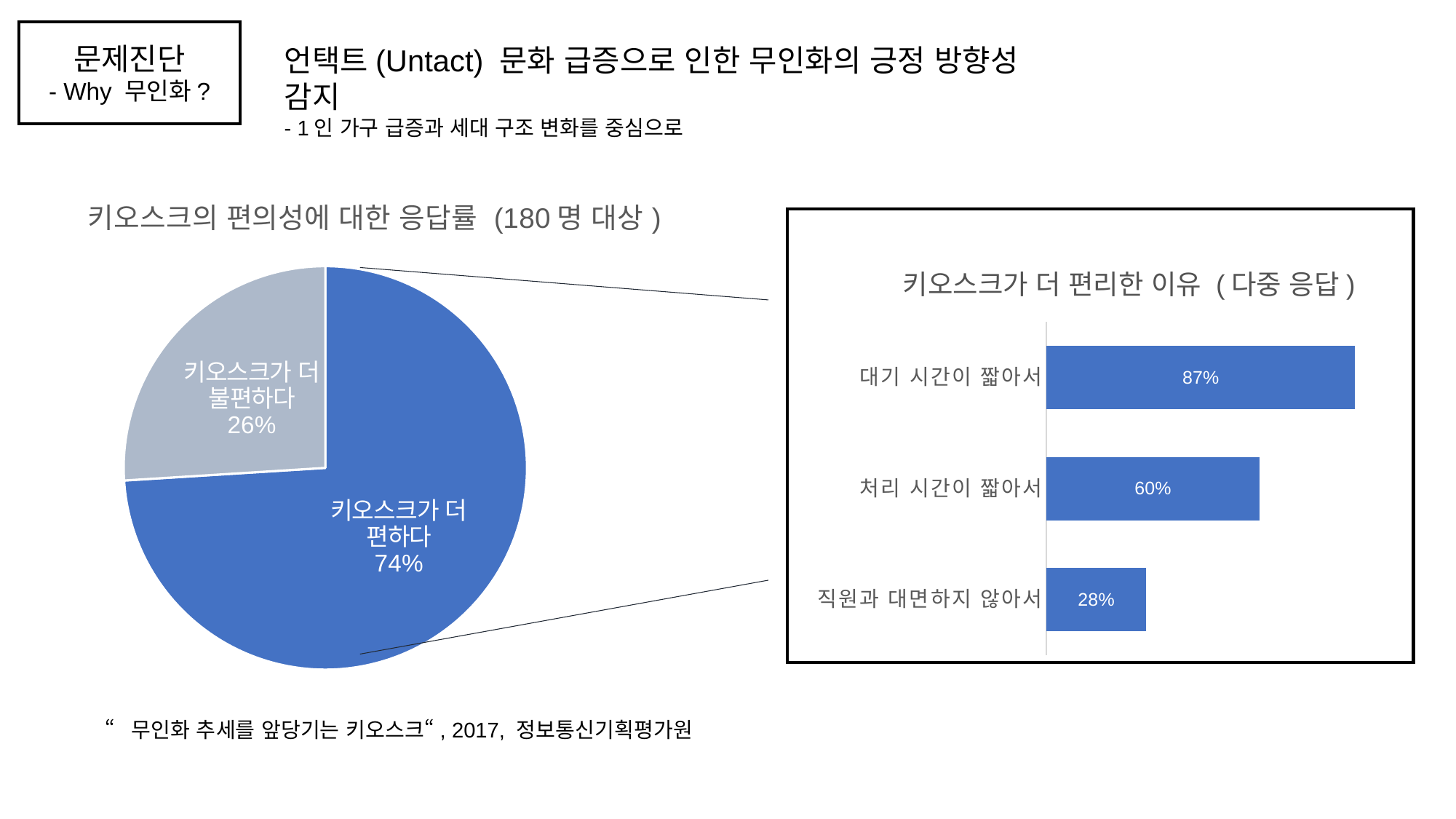

문제진단
- Why 무인화?
언택트(Untact) 문화 급증으로 인한 무인화의 긍정 방향성 감지
- 1인 가구 급증과 세대 구조 변화를 중심으로

### Chart: 키오스크의 편의성에 대한 응답률 (180명 대상)

| Category | 응답률 |
|---|---|
| 키오스크가 더 편하다 | 74.0 |
| 키오스크가 더 불편하다 | 26.0 |
키오스크가 더 편리한 이유 (다중 응답)

### Chart

| Category | 계열 1 |
|---|---|
| 대기 시간이 짧아서 | 0.87 |
| 처리 시간이 짧아서 | 0.6 |
| 직원과 대면하지 않아서 | 0.28 |
“무인화 추세를 앞당기는 키오스크“, 2017, 정보통신기획평가원